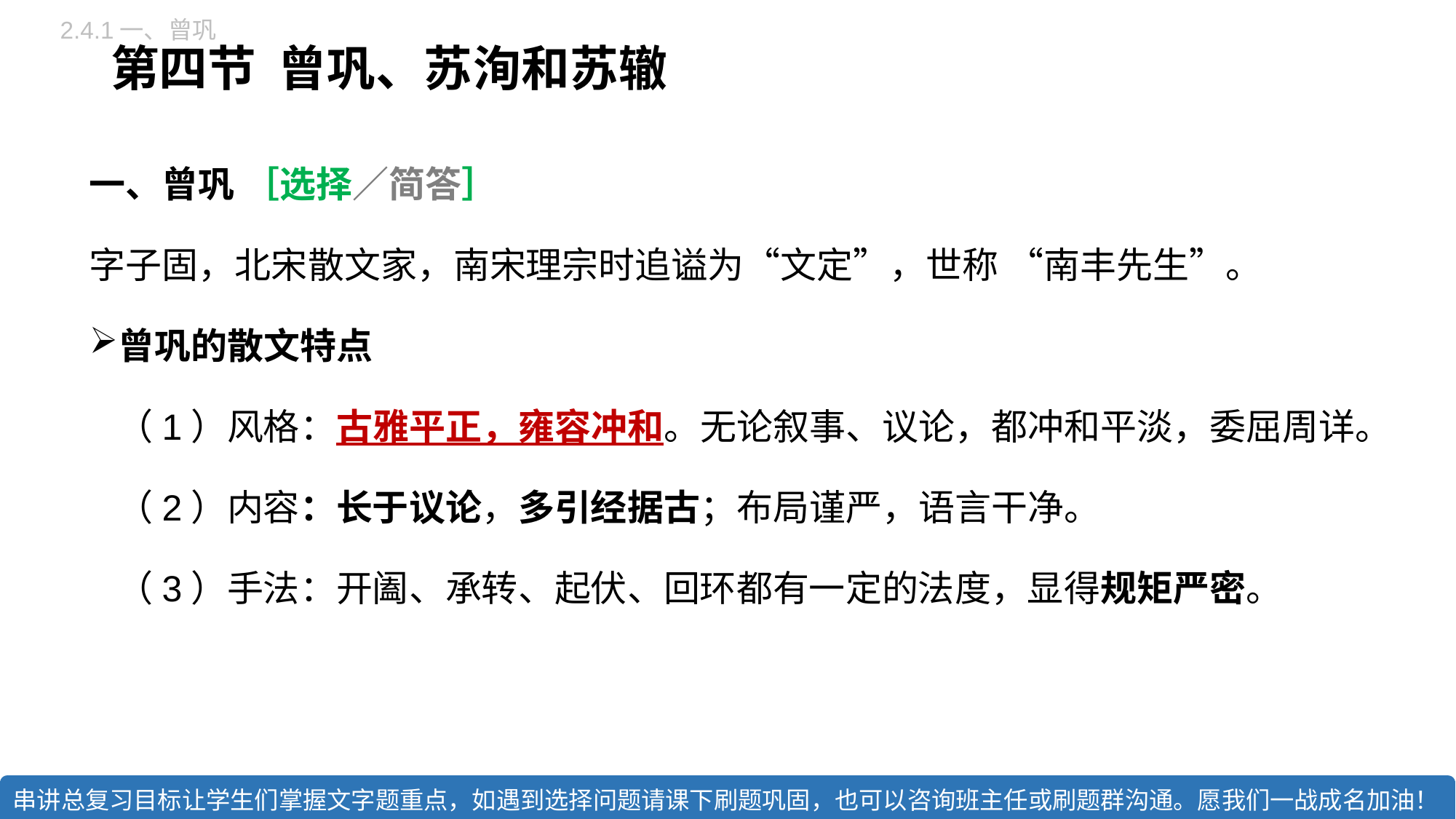

2.4.1一、曾巩
# 第四节  曾巩、苏洵和苏辙
一、曾巩 ［选择／简答］
字子固，北宋散文家，南宋理宗时追谥为“文定”，世称 “南丰先生”。
曾巩的散文特点
（1）风格：古雅平正，雍容冲和。无论叙事、议论，都冲和平淡，委屈周详。
（2）内容：长于议论，多引经据古；布局谨严，语言干净。
（3）手法：开阖、承转、起伏、回环都有一定的法度，显得规矩严密。